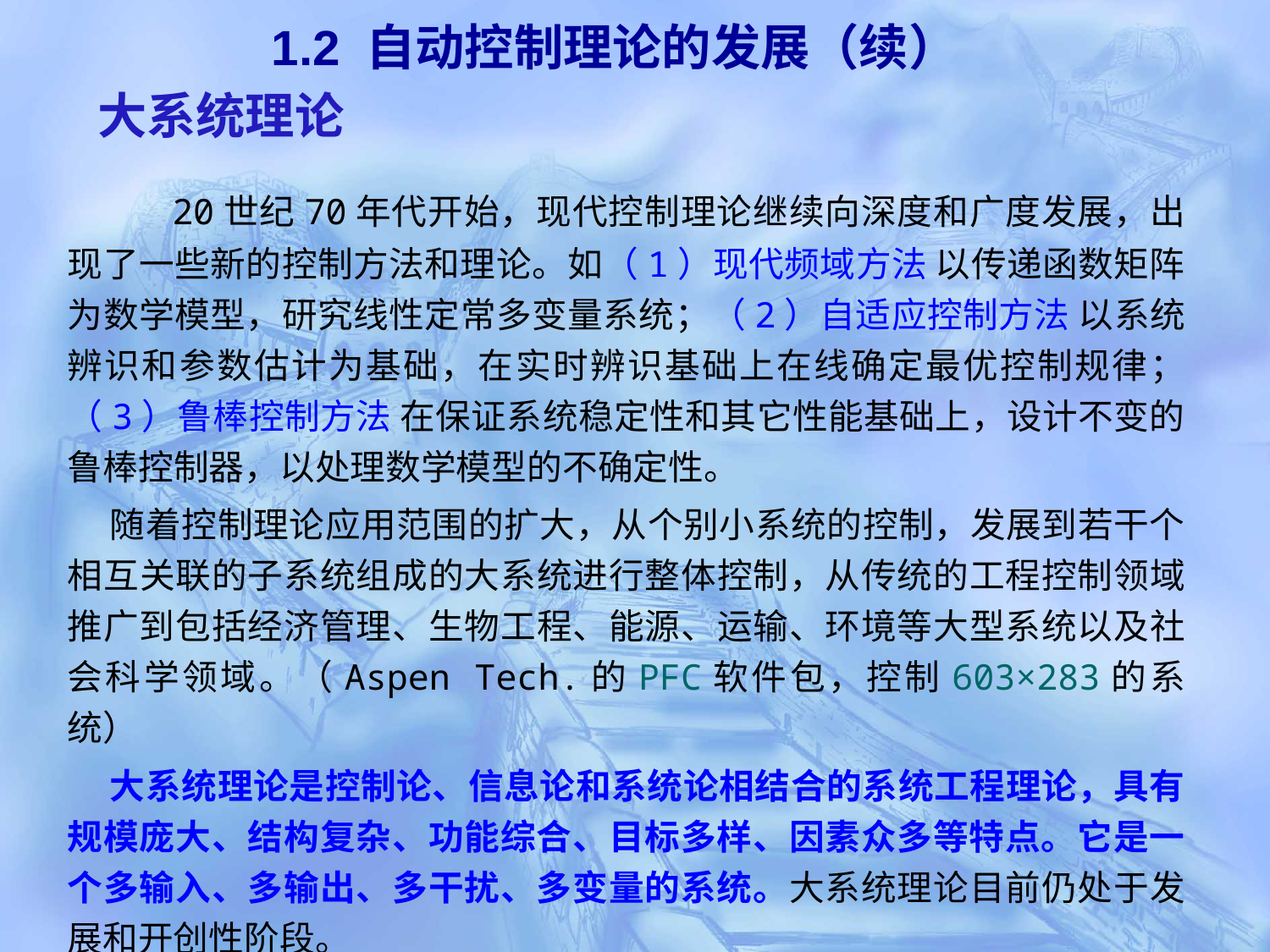

1.2 自动控制理论的发展（续）
# 大系统理论
    20世纪70年代开始，现代控制理论继续向深度和广度发展，出现了一些新的控制方法和理论。如（1）现代频域方法 以传递函数矩阵为数学模型，研究线性定常多变量系统；（2）自适应控制方法 以系统辨识和参数估计为基础，在实时辨识基础上在线确定最优控制规律；（3）鲁棒控制方法 在保证系统稳定性和其它性能基础上，设计不变的鲁棒控制器，以处理数学模型的不确定性。
    随着控制理论应用范围的扩大，从个别小系统的控制，发展到若干个相互关联的子系统组成的大系统进行整体控制，从传统的工程控制领域推广到包括经济管理、生物工程、能源、运输、环境等大型系统以及社会科学领域。（Aspen Tech.的PFC软件包，控制603×283的系统）
    大系统理论是控制论、信息论和系统论相结合的系统工程理论，具有规模庞大、结构复杂、功能综合、目标多样、因素众多等特点。它是一个多输入、多输出、多干扰、多变量的系统。大系统理论目前仍处于发展和开创性阶段。